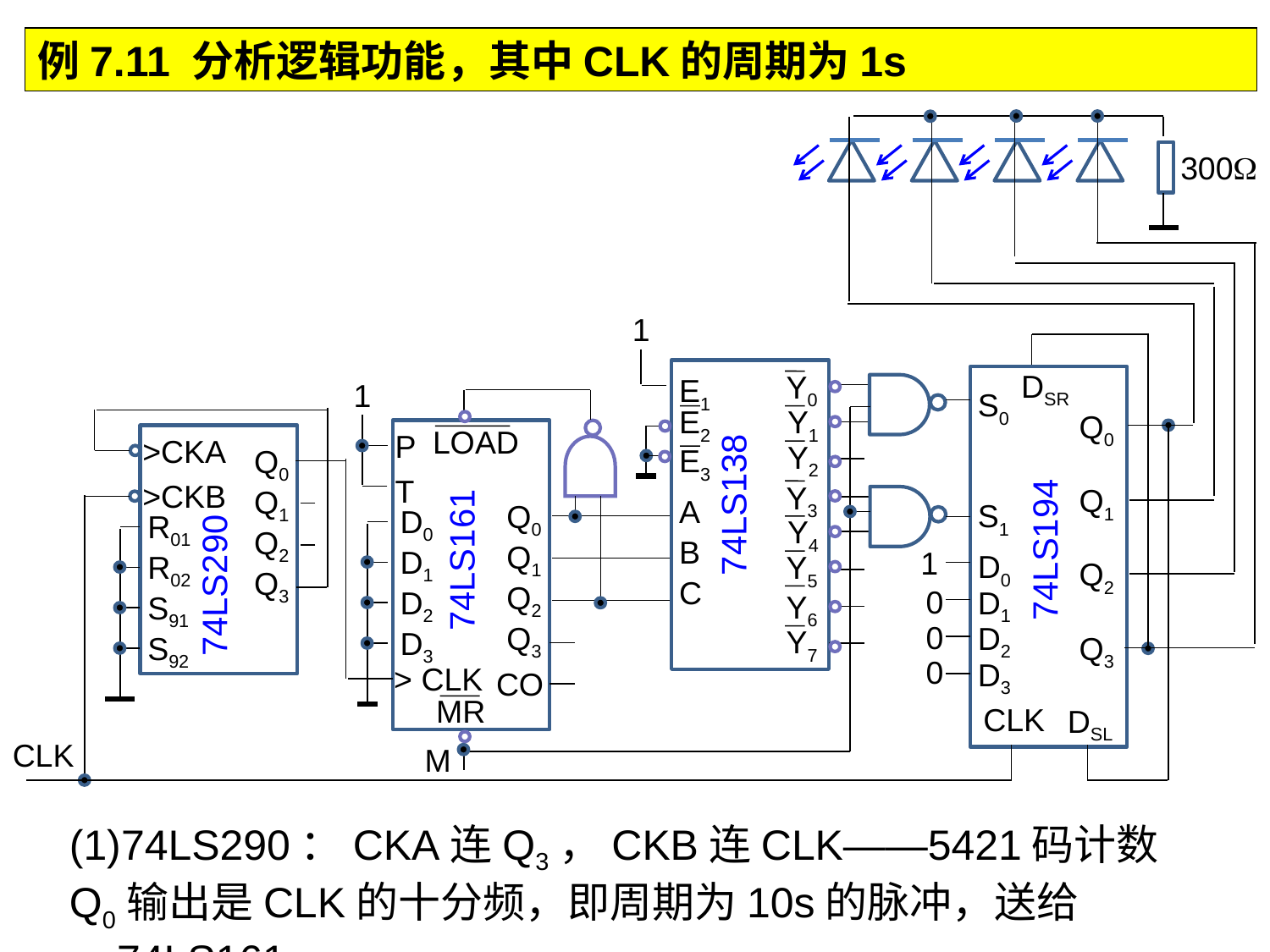

7.4.1 基于MSI时序逻辑电路的分析
例7.11 分析逻辑功能，其中CLK的周期为1s

300Ω

1

DSR
Y0
E1

1

S0

E2
Y1
Q0

LOAD

P

74LS138

>CKA

Y2
E3
Q0

T
74LS194
>CKB
Y3
Q1
Q1
74LS161

A

S1
Q0

D0
R01
74LS290
Y4

Q2
B

Q1
D1
1
D0
R02
Y5
Q2

Q3

C
Q2
0
D1
D2
Y6
S91

0
Q3
D2
Y7
D3
S92
Q3

0
D3
> CLK
CO
MR
CLK
DSL

CLK

M

74LS290：CKA连Q3，CKB连CLK——5421码计数
Q0输出是CLK的十分频，即周期为10s的脉冲，送给74LS161